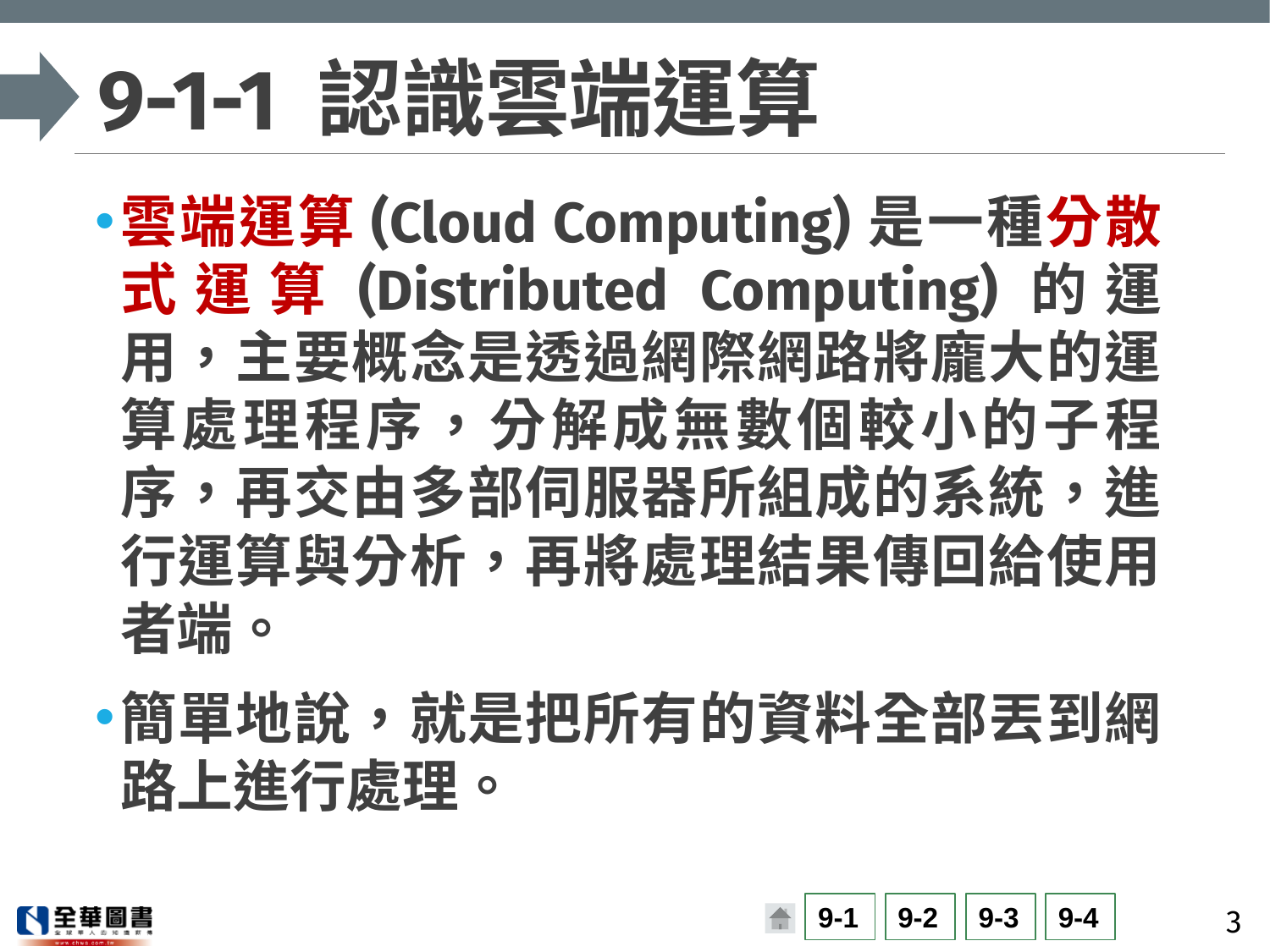

# 9-1-1 認識雲端運算
雲端運算(Cloud Computing)是一種分散式運算(Distributed Computing)的運用，主要概念是透過網際網路將龐大的運算處理程序，分解成無數個較小的子程序，再交由多部伺服器所組成的系統，進行運算與分析，再將處理結果傳回給使用者端。
簡單地說，就是把所有的資料全部丟到網路上進行處理。
3